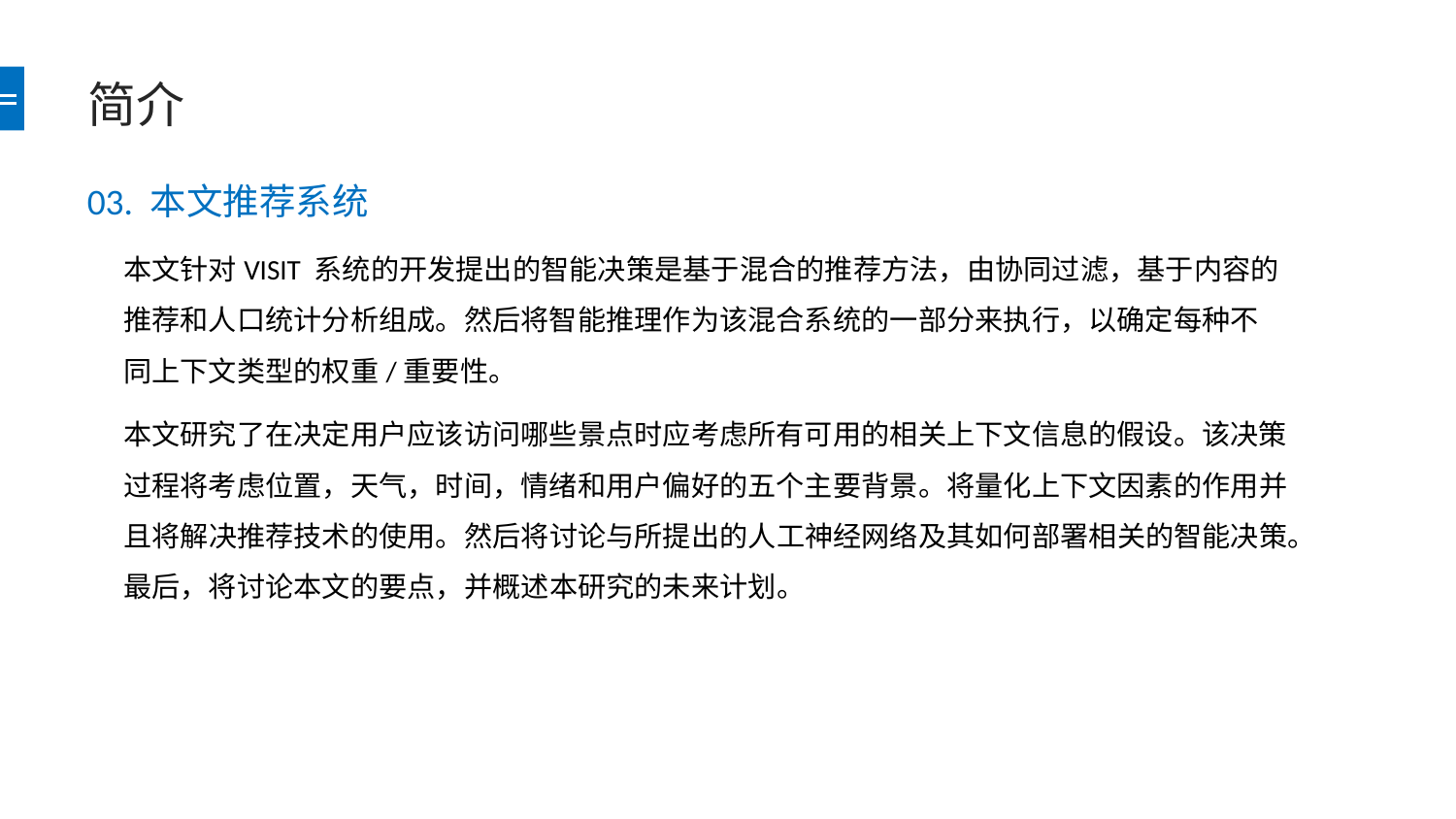

# 简介
03. 本文推荐系统
本文针对VISIT 系统的开发提出的智能决策是基于混合的推荐方法，由协同过滤，基于内容的推荐和人口统计分析组成。然后将智能推理作为该混合系统的一部分来执行，以确定每种不同上下文类型的权重/重要性。
本文研究了在决定用户应该访问哪些景点时应考虑所有可用的相关上下文信息的假设。该决策过程将考虑位置，天气，时间，情绪和用户偏好的五个主要背景。将量化上下文因素的作用并且将解决推荐技术的使用。然后将讨论与所提出的人工神经网络及其如何部署相关的智能决策。最后，将讨论本文的要点，并概述本研究的未来计划。